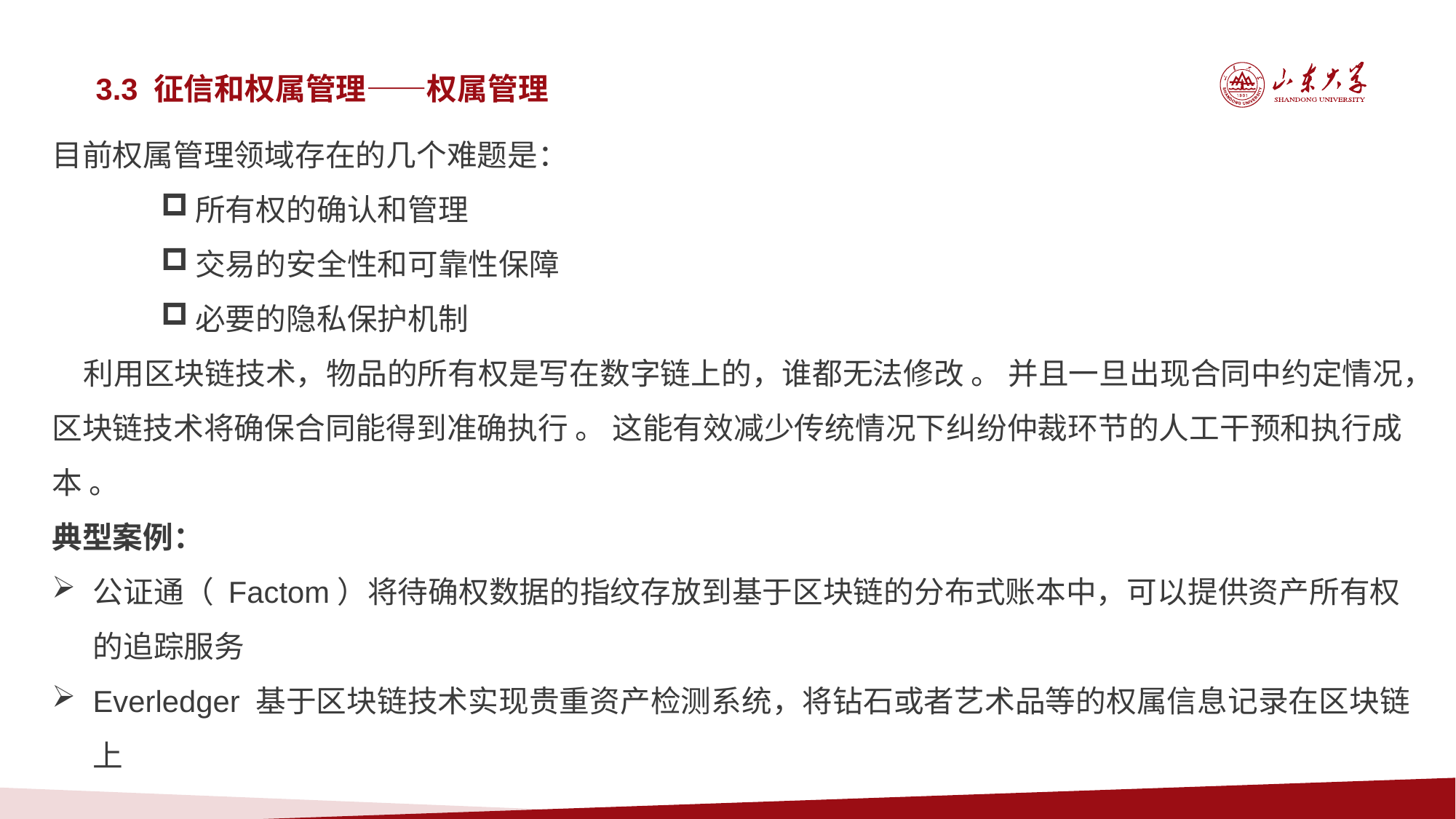

3.3 征信和权属管理——权属管理

目前权属管理领域存在的几个难题是：
所有权的确认和管理
交易的安全性和可靠性保障
必要的隐私保护机制
    利用区块链技术，物品的所有权是写在数字链上的，谁都无法修改 。 并且一旦出现合同中约定情况，区块链技术将确保合同能得到准确执行 。 这能有效减少传统情况下纠纷仲裁环节的人工干预和执行成本 。
典型案例：
公证通（ Factom）将待确权数据的指纹存放到基于区块链的分布式账本中，可以提供资产所有权的追踪服务
Everledger 基于区块链技术实现贵重资产检测系统，将钻石或者艺术品等的权属信息记录在区块链上